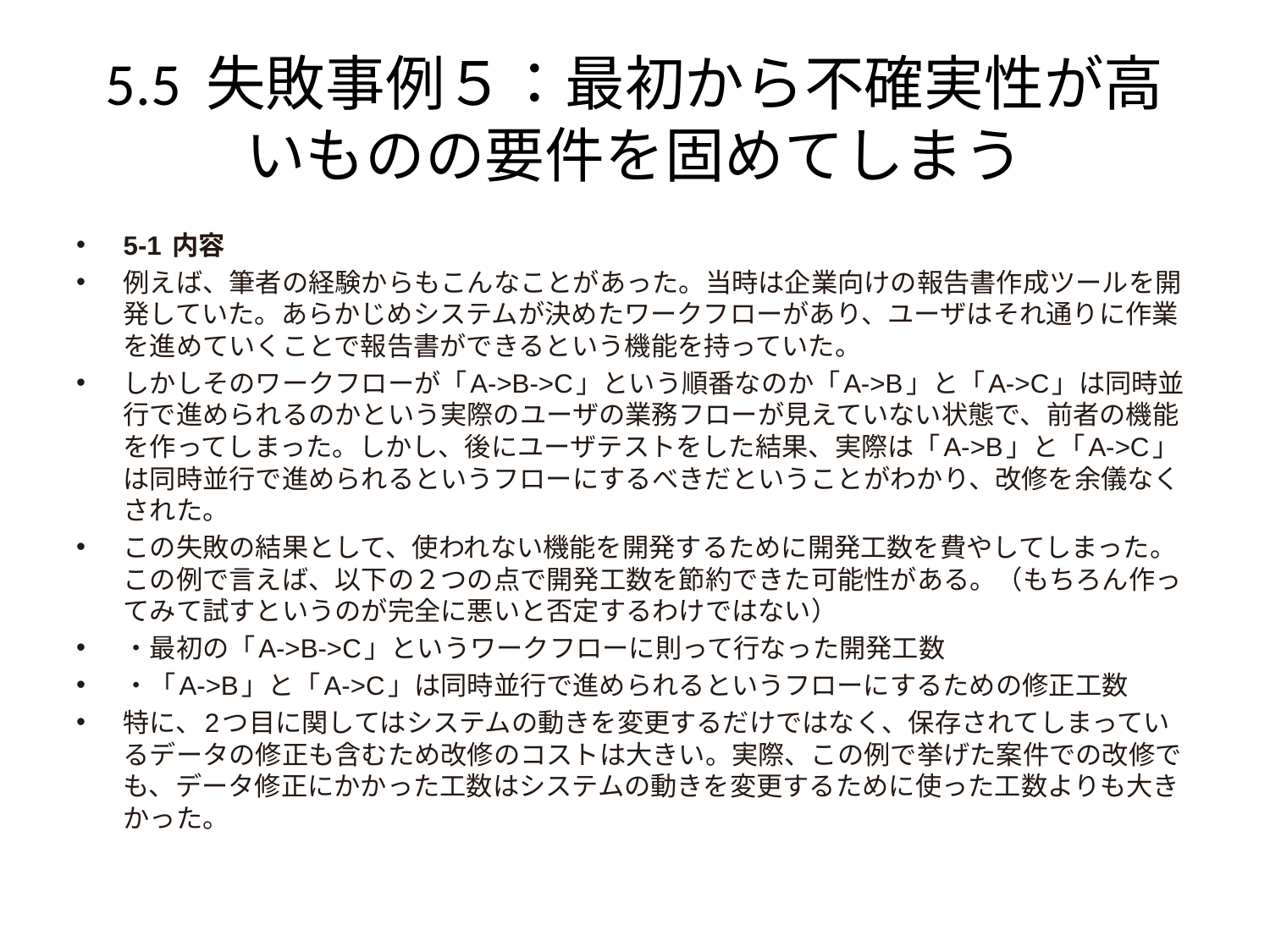

# 5.5 失敗事例５：最初から不確実性が高いものの要件を固めてしまう
5-1 内容
例えば、筆者の経験からもこんなことがあった。当時は企業向けの報告書作成ツールを開発していた。あらかじめシステムが決めたワークフローがあり、ユーザはそれ通りに作業を進めていくことで報告書ができるという機能を持っていた。
しかしそのワークフローが「A->B->C」という順番なのか「A->B」と「A->C」は同時並行で進められるのかという実際のユーザの業務フローが見えていない状態で、前者の機能を作ってしまった。しかし、後にユーザテストをした結果、実際は「A->B」と「A->C」は同時並行で進められるというフローにするべきだということがわかり、改修を余儀なくされた。
この失敗の結果として、使われない機能を開発するために開発工数を費やしてしまった。この例で言えば、以下の２つの点で開発工数を節約できた可能性がある。（もちろん作ってみて試すというのが完全に悪いと否定するわけではない）
・最初の「A->B->C」というワークフローに則って行なった開発工数
・「A->B」と「A->C」は同時並行で進められるというフローにするための修正工数
特に、2つ目に関してはシステムの動きを変更するだけではなく、保存されてしまっているデータの修正も含むため改修のコストは大きい。実際、この例で挙げた案件での改修でも、データ修正にかかった工数はシステムの動きを変更するために使った工数よりも大きかった。